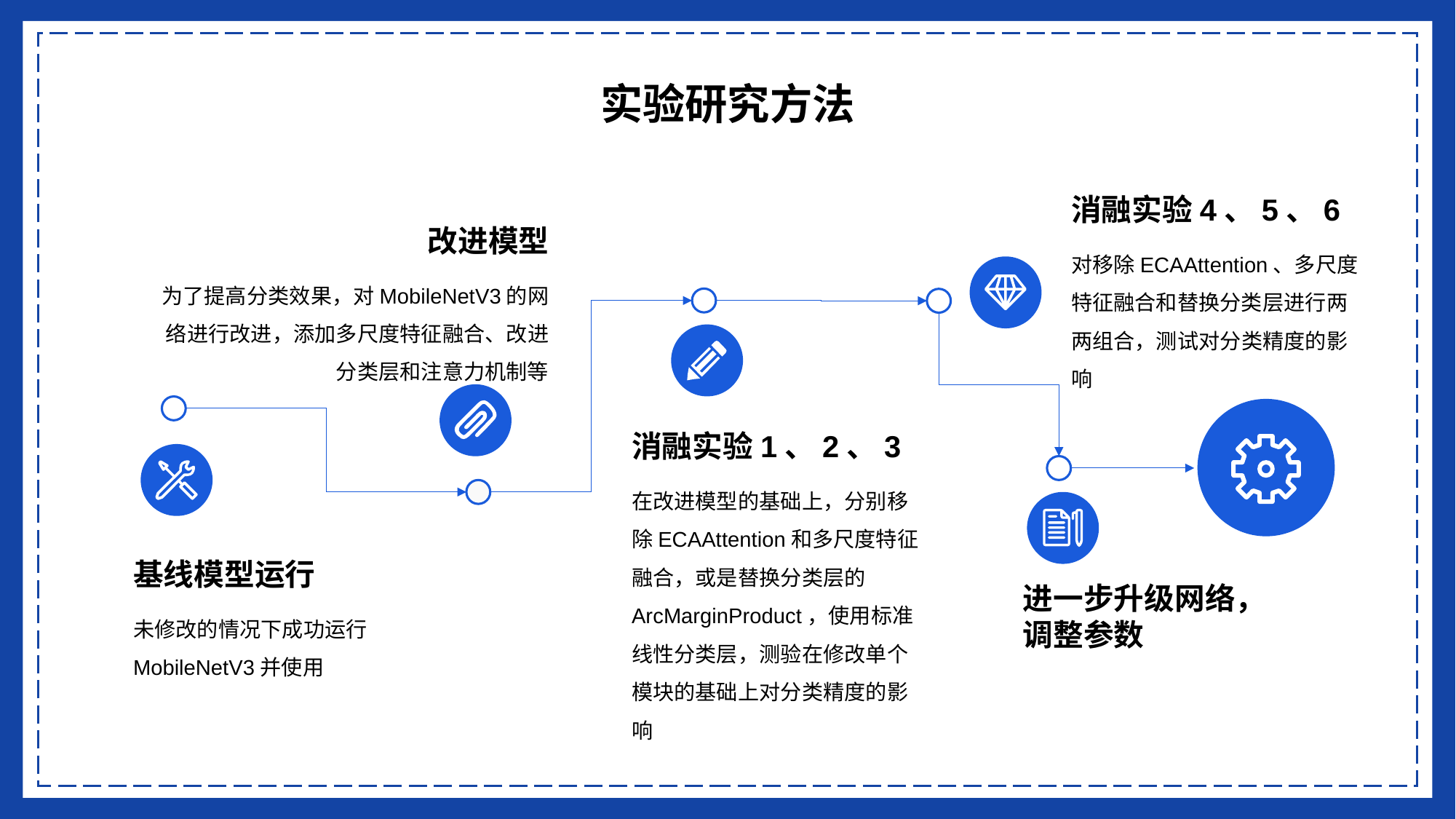

实验研究方法
消融实验4、5、6
改进模型
对移除ECAAttention、多尺度特征融合和替换分类层进行两两组合，测试对分类精度的影响

为了提高分类效果，对MobileNetV3的网络进行改进，添加多尺度特征融合、改进分类层和注意力机制等
消融实验1、2、3
在改进模型的基础上，分别移除ECAAttention和多尺度特征融合，或是替换分类层的ArcMarginProduct，使用标准线性分类层，测验在修改单个模块的基础上对分类精度的影响
基线模型运行
进一步升级网络，调整参数
未修改的情况下成功运行MobileNetV3并使用